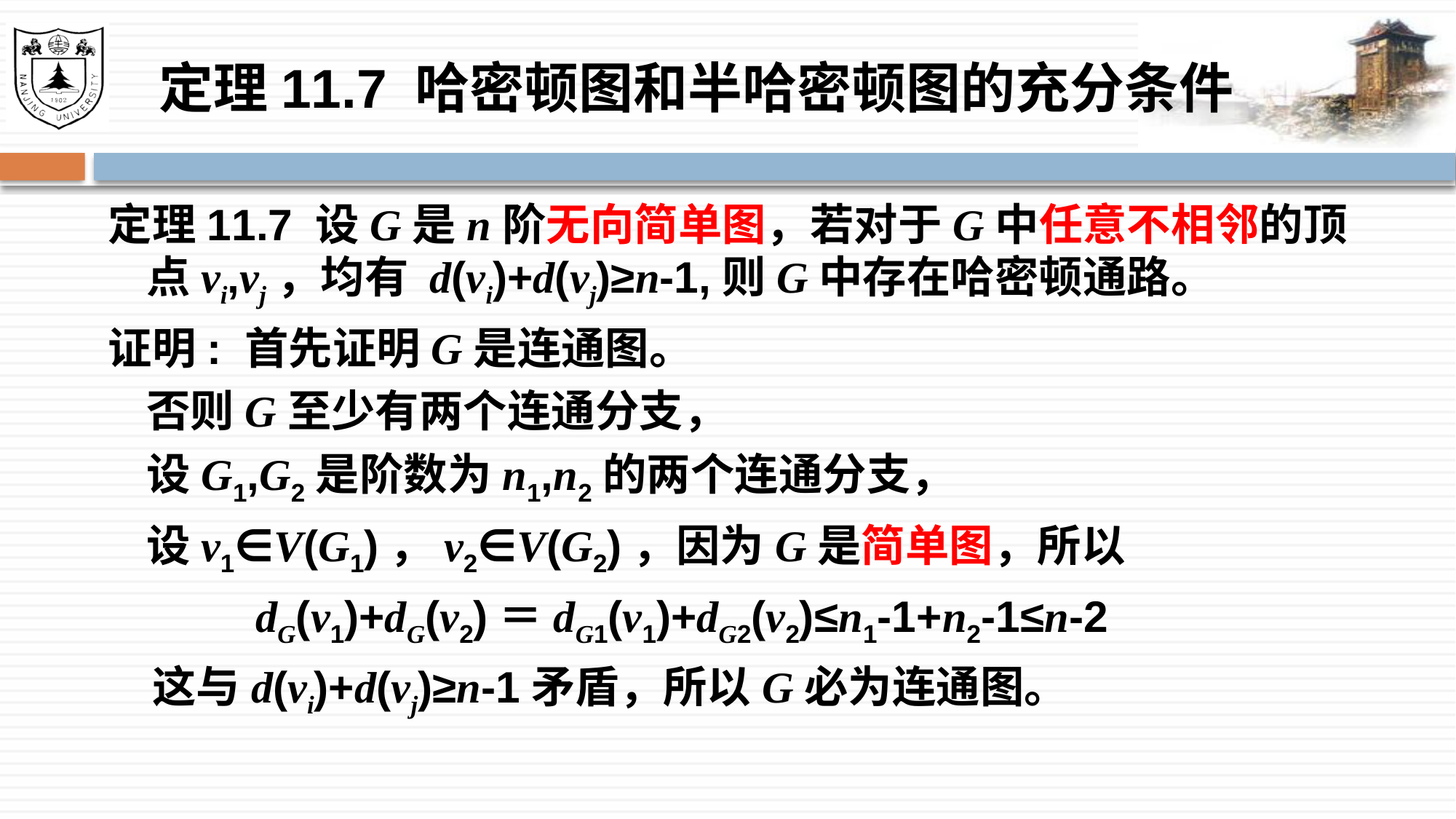

# 定理11.7 哈密顿图和半哈密顿图的充分条件
定理11.7 设G是n阶无向简单图，若对于G中任意不相邻的顶点vi,vj，均有 d(vi)+d(vj)≥n-1,则G中存在哈密顿通路。
证明: 首先证明G是连通图。
	否则G至少有两个连通分支，
	设G1,G2是阶数为n1,n2的两个连通分支，
	设v1∈V(G1)，v2∈V(G2)，因为G是简单图，所以
		dG(v1)+dG(v2)＝dG1(v1)+dG2(v2)≤n1-1+n2-1≤n-2
　这与d(vi)+d(vj)≥n-1矛盾，所以G必为连通图。